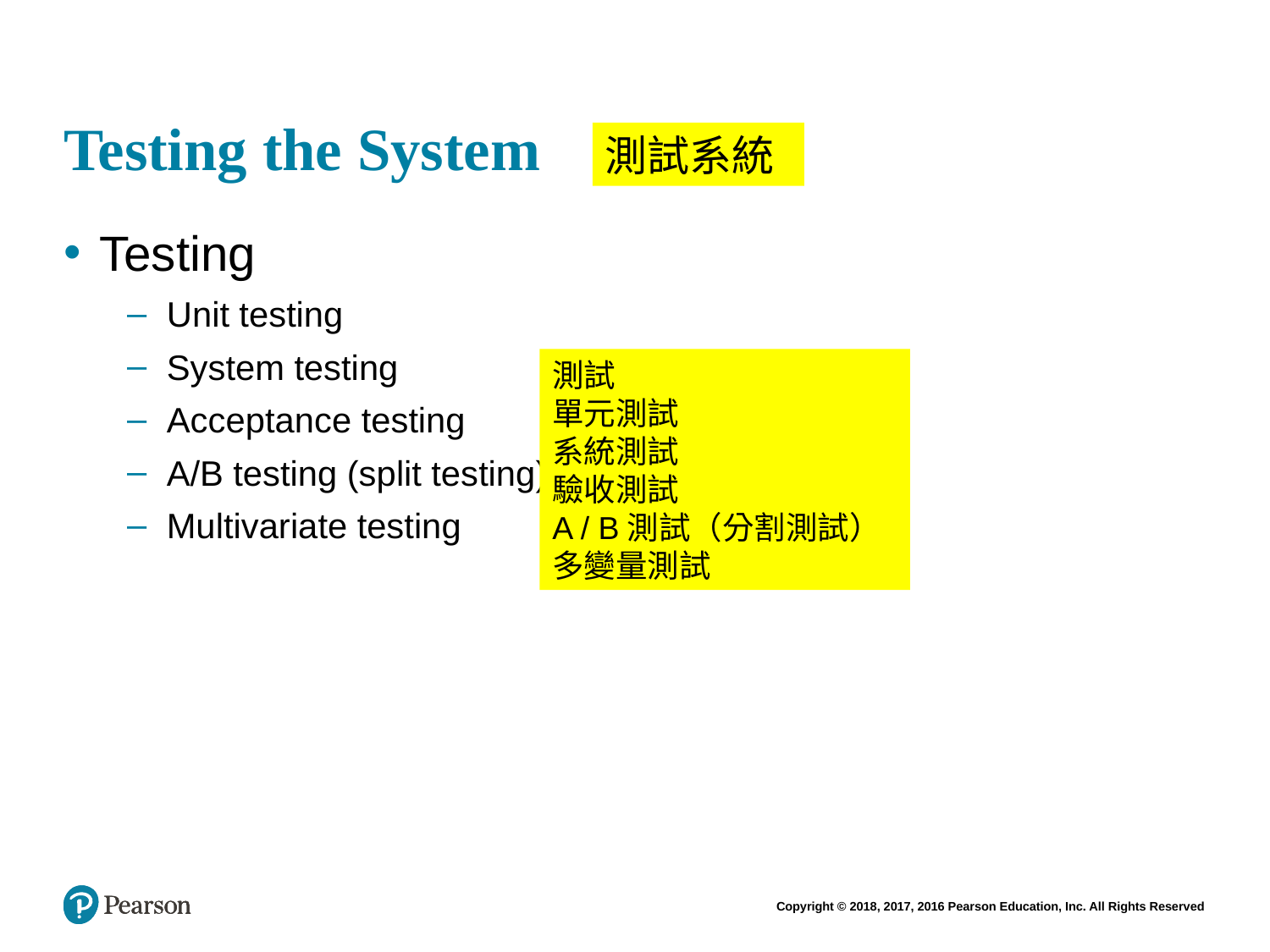

# Testing the System
測試系統
Testing
Unit testing
System testing
Acceptance testing
A/B testing (split testing)
Multivariate testing
測試
單元測試
系統測試
驗收測試
A / B測試（分割測試）
多變量測試